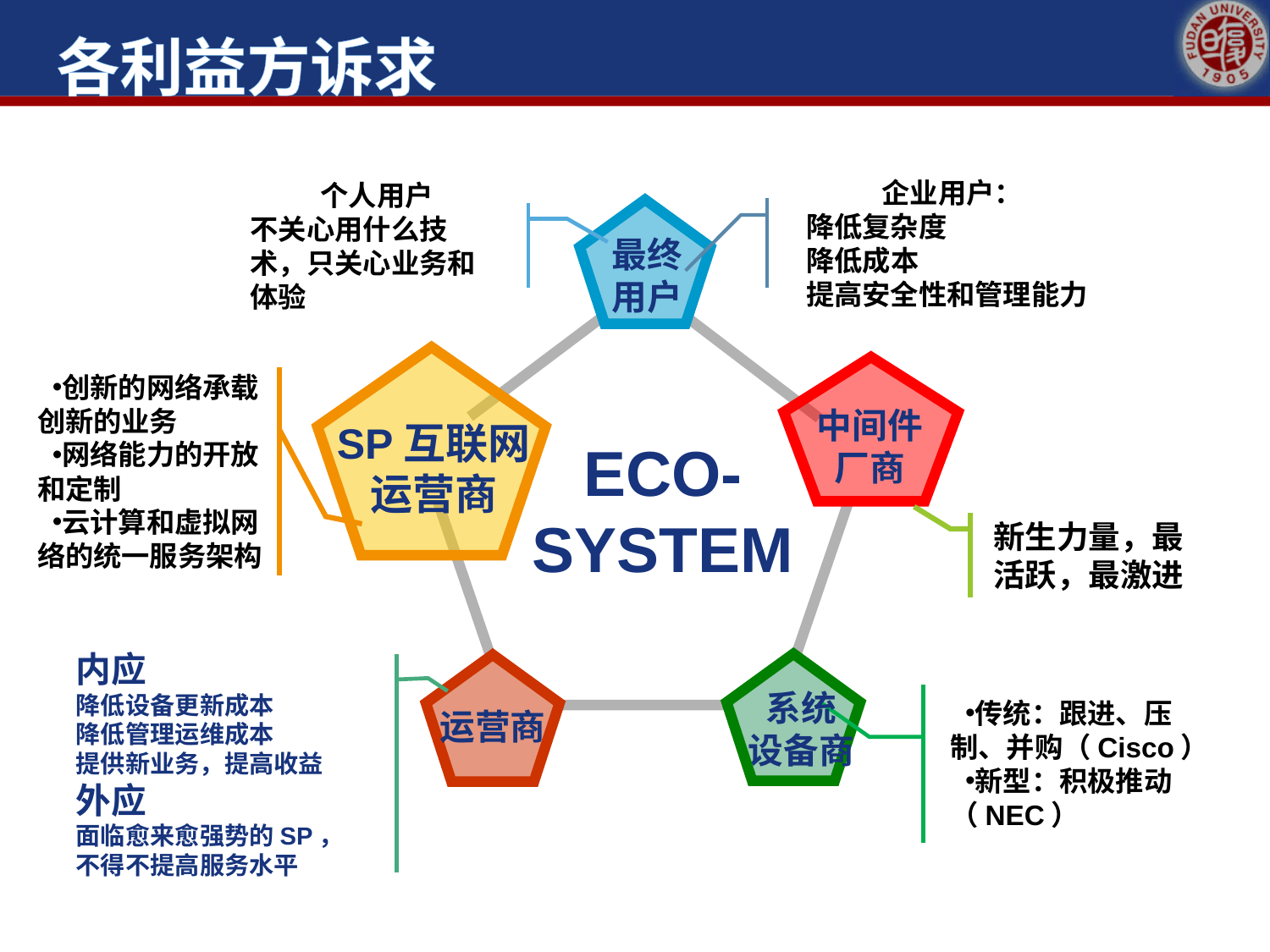

# 各利益方诉求
企业用户：
降低复杂度
降低成本
提高安全性和管理能力

个人用户
不关心用什么技术，只关心业务和体验
最终
用户

创新的网络承载创新的业务
网络能力的开放和定制
云计算和虚拟网络的统一服务架构
中间件
厂商
SP互联网
运营商
Eco-system

新生力量，最活跃，最激进

内应
降低设备更新成本
降低管理运维成本
提供新业务，提高收益
外应
面临愈来愈强势的SP，不得不提高服务水平

系统
设备商
传统：跟进、压制、并购（Cisco）
新型：积极推动（NEC）
运营商